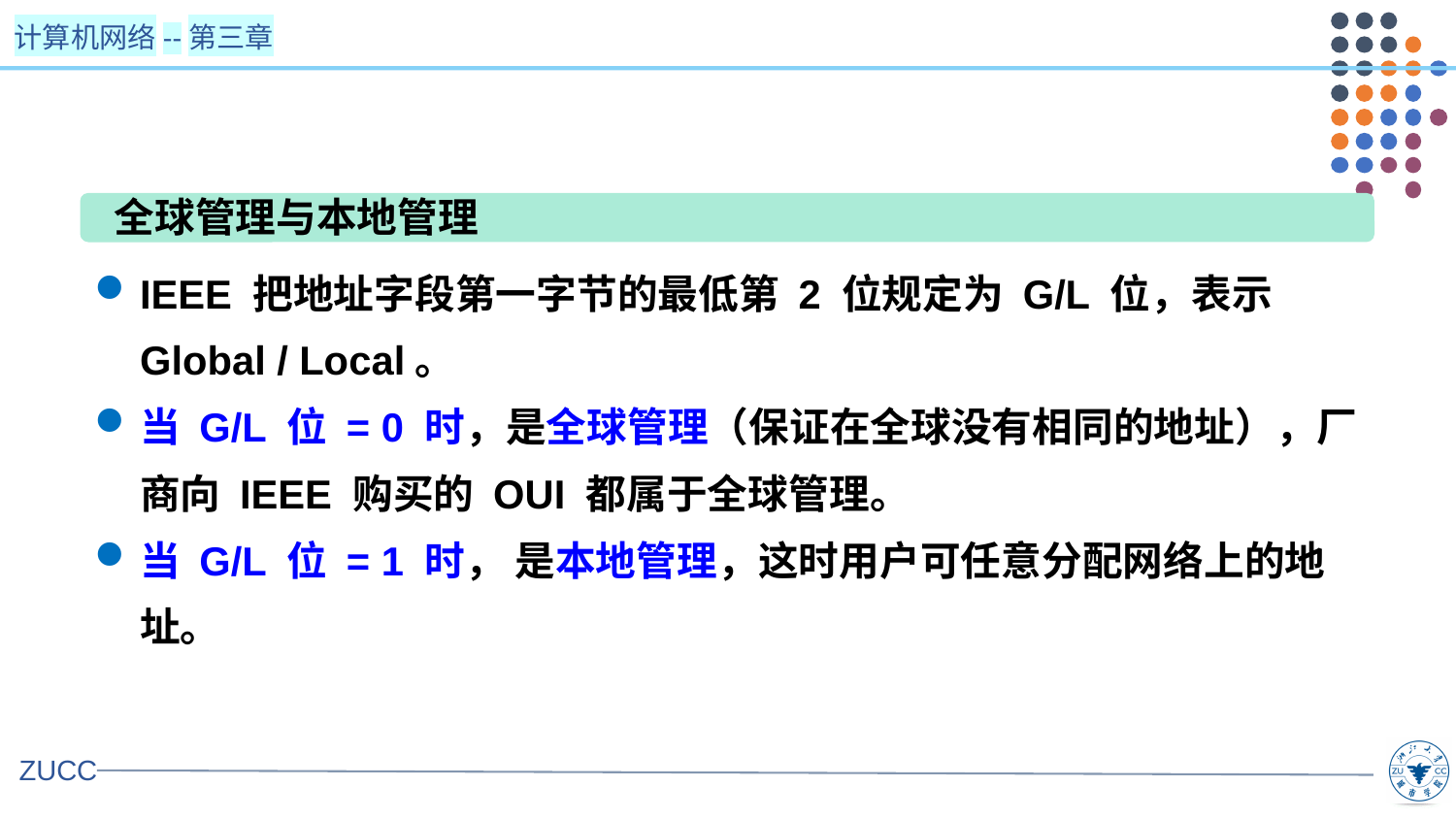

全球管理与本地管理

IEEE 把地址字段第一字节的最低第 2 位规定为 G/L 位，表示 Global / Local。
当 G/L 位 = 0 时，是全球管理（保证在全球没有相同的地址），厂商向 IEEE 购买的 OUI 都属于全球管理。
当 G/L 位 = 1 时， 是本地管理，这时用户可任意分配网络上的地址。